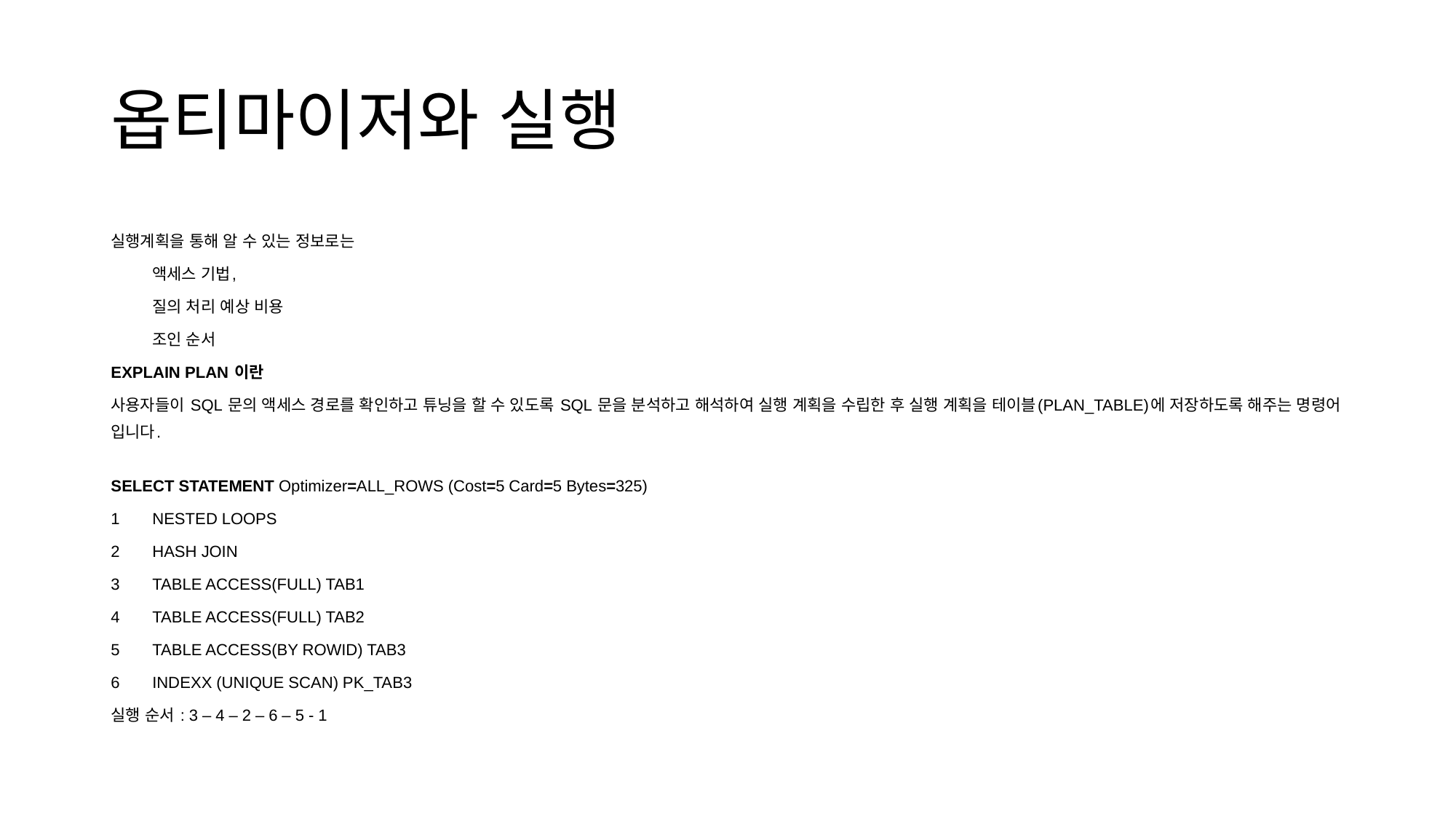

# 옵티마이저와 실행
실행계획을 통해 알 수 있는 정보로는
	액세스 기법,
	질의 처리 예상 비용
	조인 순서
EXPLAIN PLAN 이란
사용자들이 SQL 문의 액세스 경로를 확인하고 튜닝을 할 수 있도록 SQL 문을 분석하고 해석하여 실행 계획을 수립한 후 실행 계획을 테이블(PLAN_TABLE)에 저장하도록 해주는 명령어 입니다.
SELECT STATEMENT Optimizer=ALL_ROWS (Cost=5 Card=5 Bytes=325)
1	NESTED LOOPS
2		HASH JOIN
3			TABLE ACCESS(FULL) TAB1
4			TABLE ACCESS(FULL) TAB2
5			TABLE ACCESS(BY ROWID) TAB3
6			INDEXX (UNIQUE SCAN) PK_TAB3
실행 순서 : 3 – 4 – 2 – 6 – 5 - 1